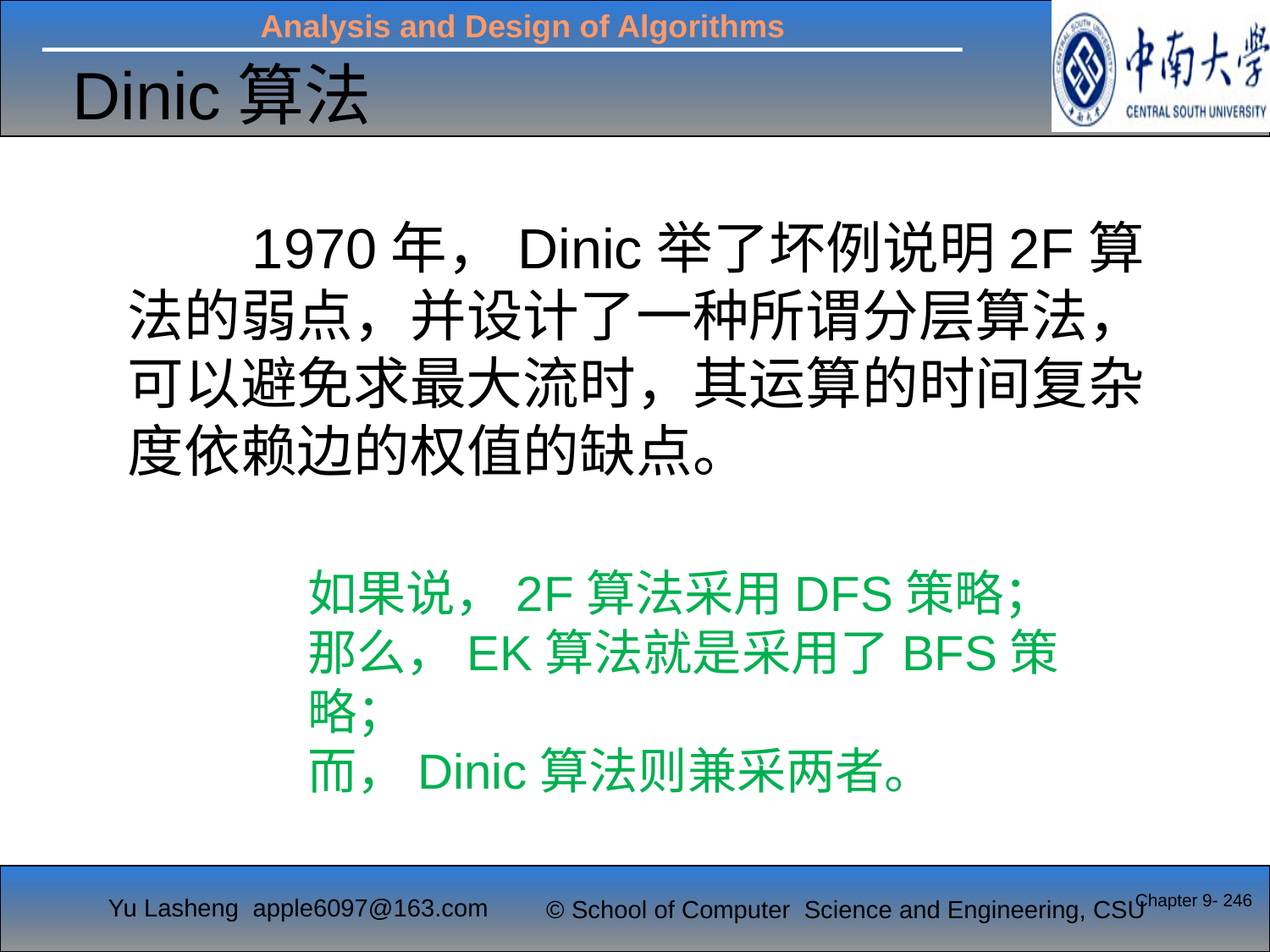

# Dinic算法
           1970年，Dinic举了坏例说明2F算法的弱点，并设计了一种所谓分层算法，可以避免求最大流时，其运算的时间复杂度依赖边的权值的缺点。
如果说，2F算法采用DFS策略；
那么，EK算法就是采用了BFS策略；
而，Dinic算法则兼采两者。
Chapter 9- 246